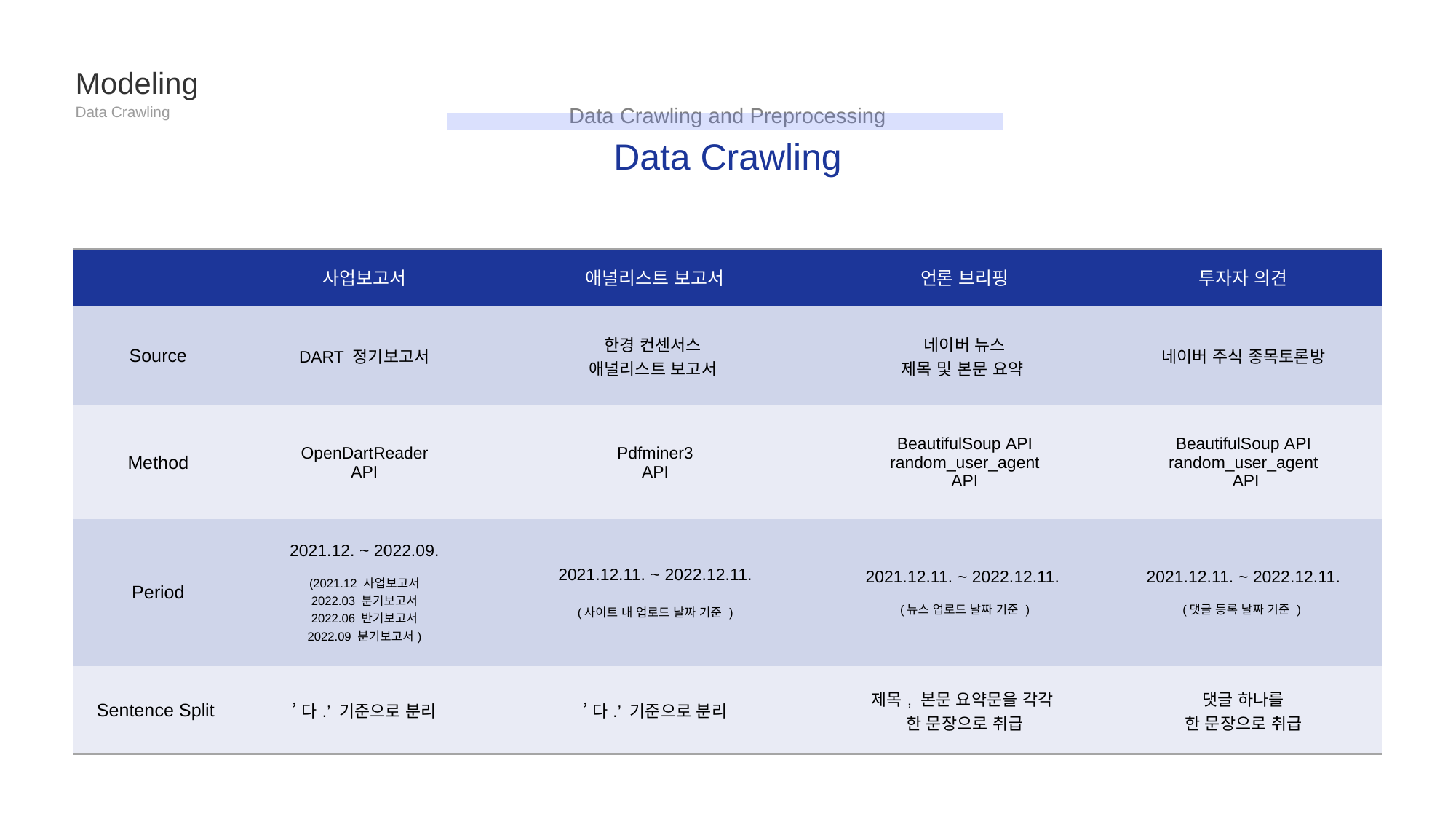

Modeling
Data Crawling and Preprocessing
Data Crawling

Data Crawling
|  | 사업보고서 | 애널리스트 보고서 | 언론 브리핑 | 투자자 의견 |
| --- | --- | --- | --- | --- |
| Source | DART 정기보고서 | 한경 컨센서스  애널리스트 보고서 | 네이버 뉴스 제목 및 본문 요약 | 네이버 주식 종목토론방 |
| Method | OpenDartReader API | Pdfminer3 API | BeautifulSoup API random\_user\_agent API | BeautifulSoup API random\_user\_agent  API |
| Period | 2021.12. ~ 2022.09. (2021.12 사업보고서 2022.03 분기보고서 2022.06 반기보고서 2022.09 분기보고서) | 2021.12.11. ~ 2022.12.11. (사이트 내 업로드 날짜 기준 ) | 2021.12.11. ~ 2022.12.11.  (뉴스 업로드 날짜 기준 ) | 2021.12.11. ~ 2022.12.11. (댓글 등록 날짜 기준 ) |
| Sentence Split | ’다.’ 기준으로 분리 | ’다.’ 기준으로 분리 | 제목, 본문 요약문을 각각 한 문장으로 취급 | 댓글 하나를 한 문장으로 취급 |